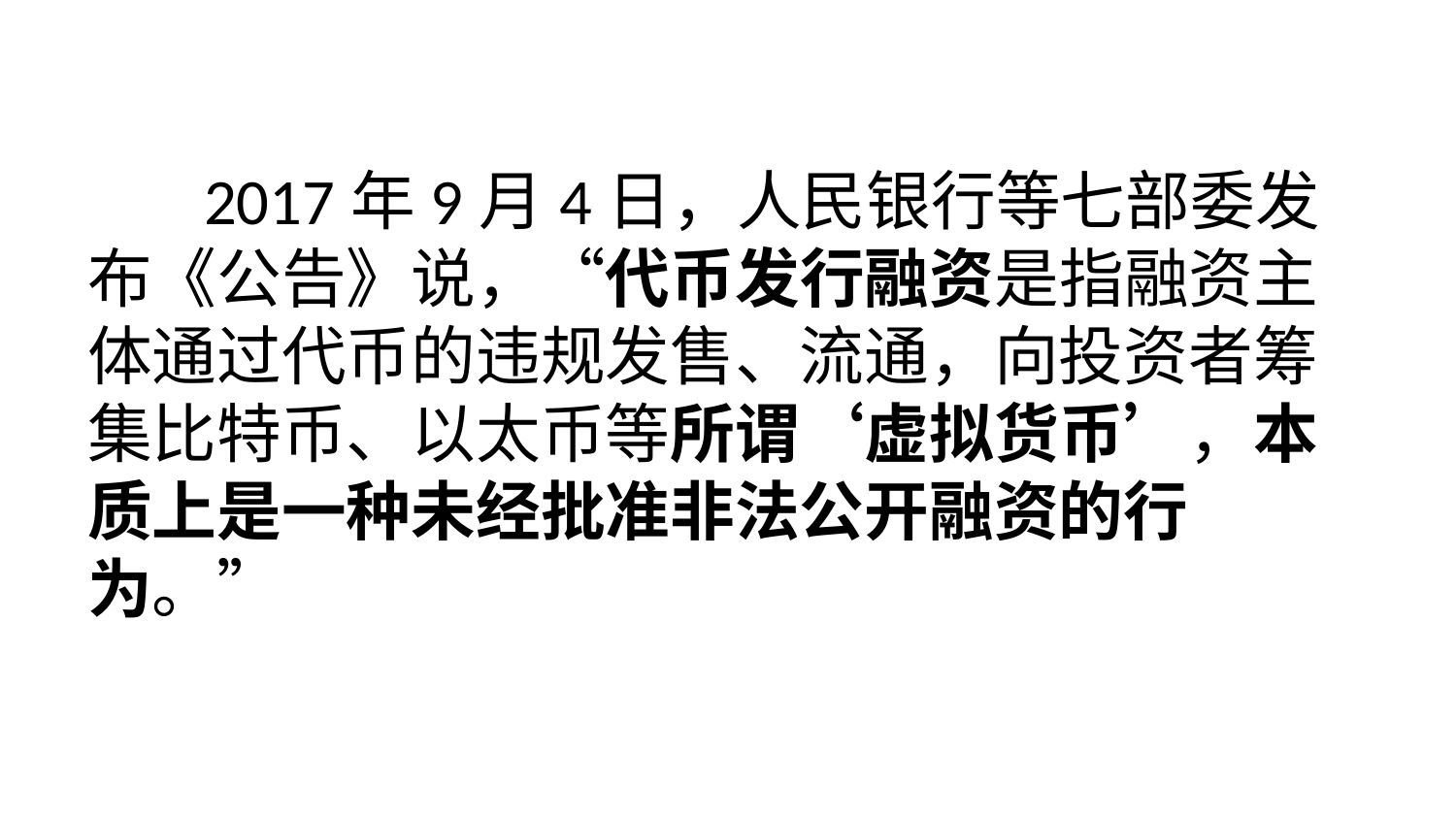

2017年9月4日，人民银行等七部委发布《公告》说，“代币发行融资是指融资主体通过代币的违规发售、流通，向投资者筹集比特币、以太币等所谓‘虚拟货币’，本质上是一种未经批准非法公开融资的行为。”